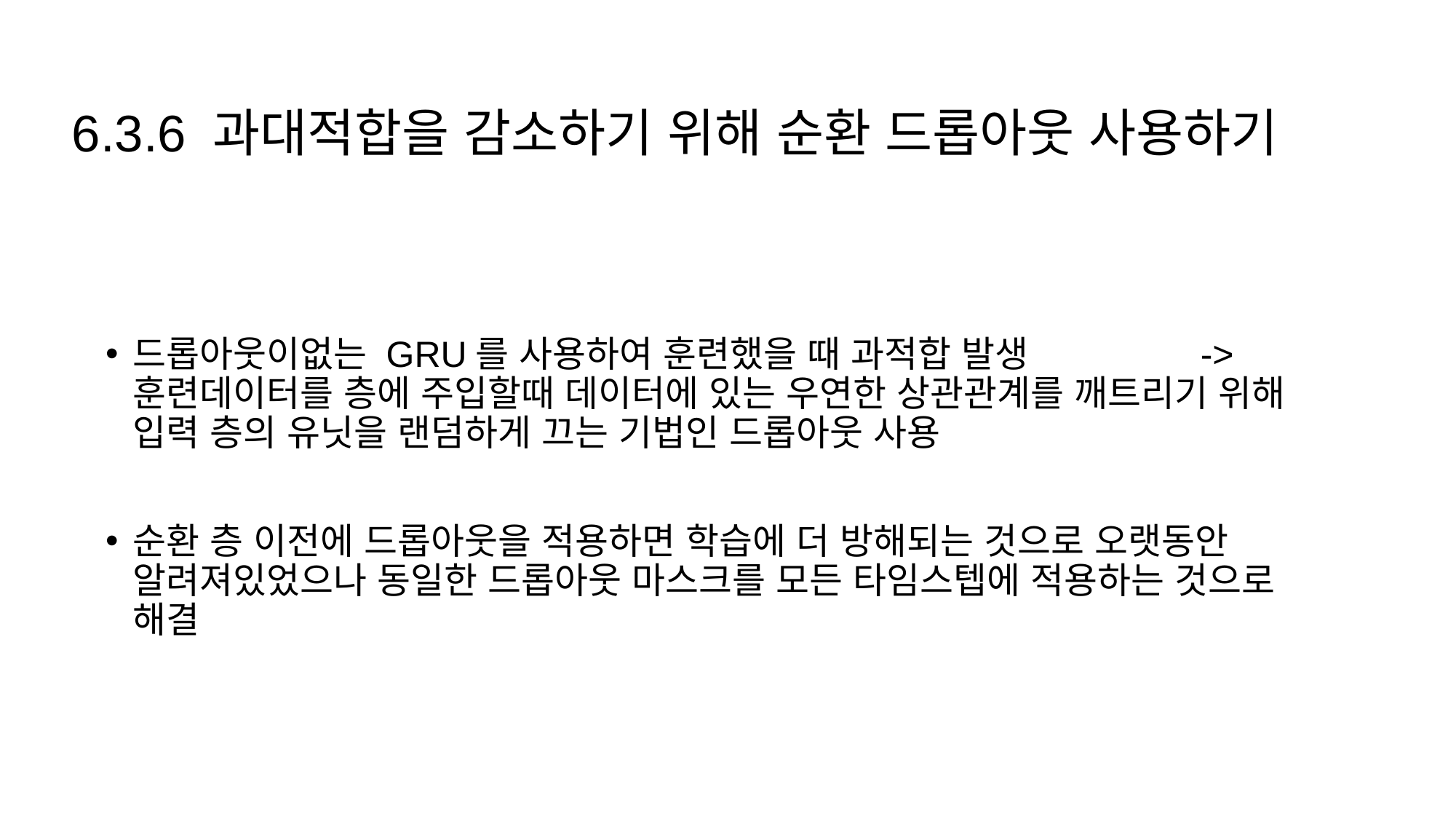

# 6.3.6 과대적합을 감소하기 위해 순환 드롭아웃 사용하기
드롭아웃이없는 GRU를 사용하여 훈련했을 때 과적합 발생                -> 훈련데이터를 층에 주입할때 데이터에 있는 우연한 상관관계를 깨트리기 위해 입력 층의 유닛을 랜덤하게 끄는 기법인 드롭아웃 사용

순환 층 이전에 드롭아웃을 적용하면 학습에 더 방해되는 것으로 오랫동안 알려져있었으나 동일한 드롭아웃 마스크를 모든 타임스텝에 적용하는 것으로 해결